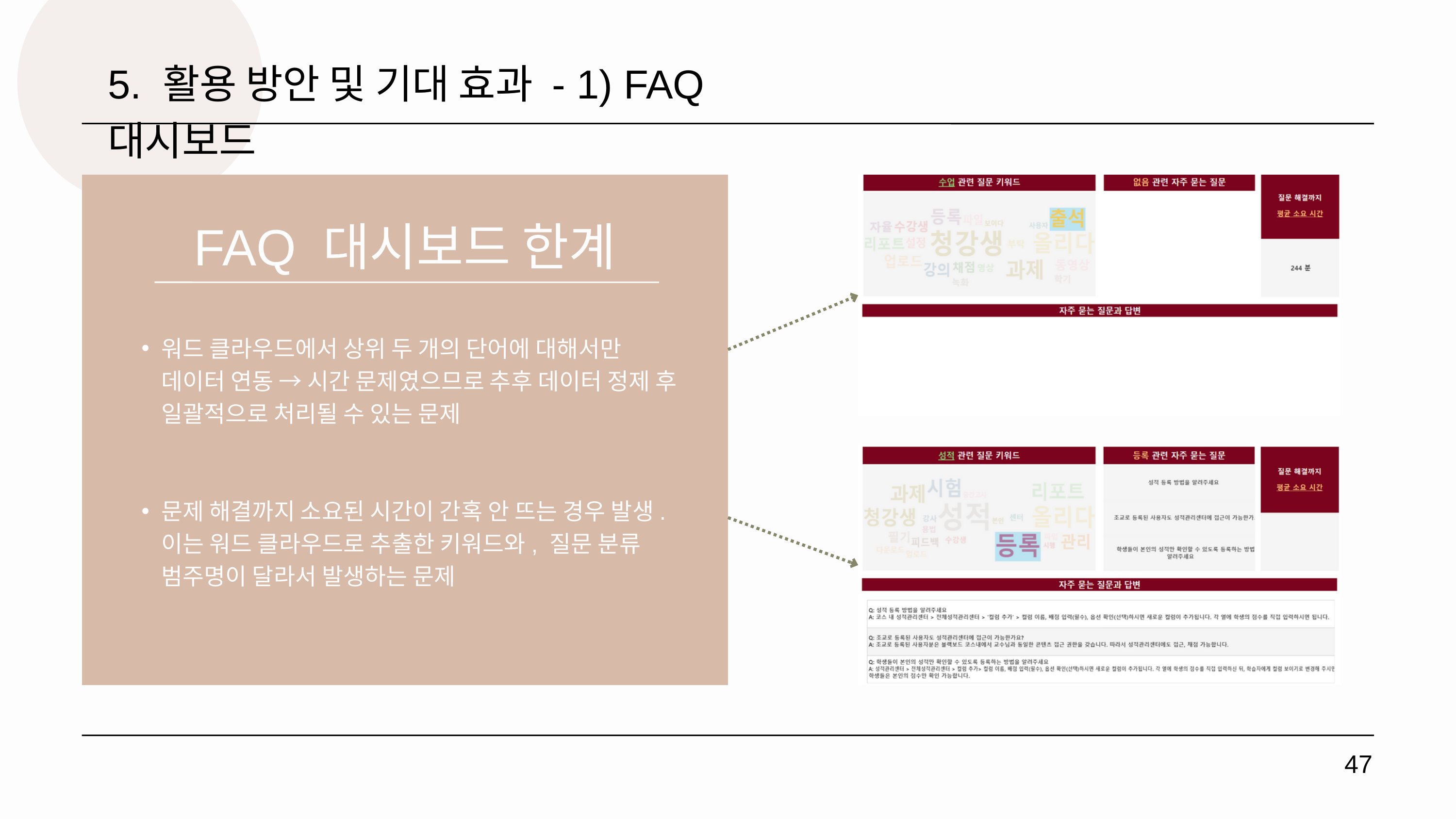

5. 활용 방안 및 기대 효과 - 1) FAQ 대시보드

FAQ 대시보드 한계

워드 클라우드에서 상위 두 개의 단어에 대해서만 데이터 연동 → 시간 문제였으므로 추후 데이터 정제 후 일괄적으로 처리될 수 있는 문제

문제 해결까지 소요된 시간이 간혹 안 뜨는 경우 발생. 이는 워드 클라우드로 추출한 키워드와, 질문 분류 범주명이 달라서 발생하는 문제

47